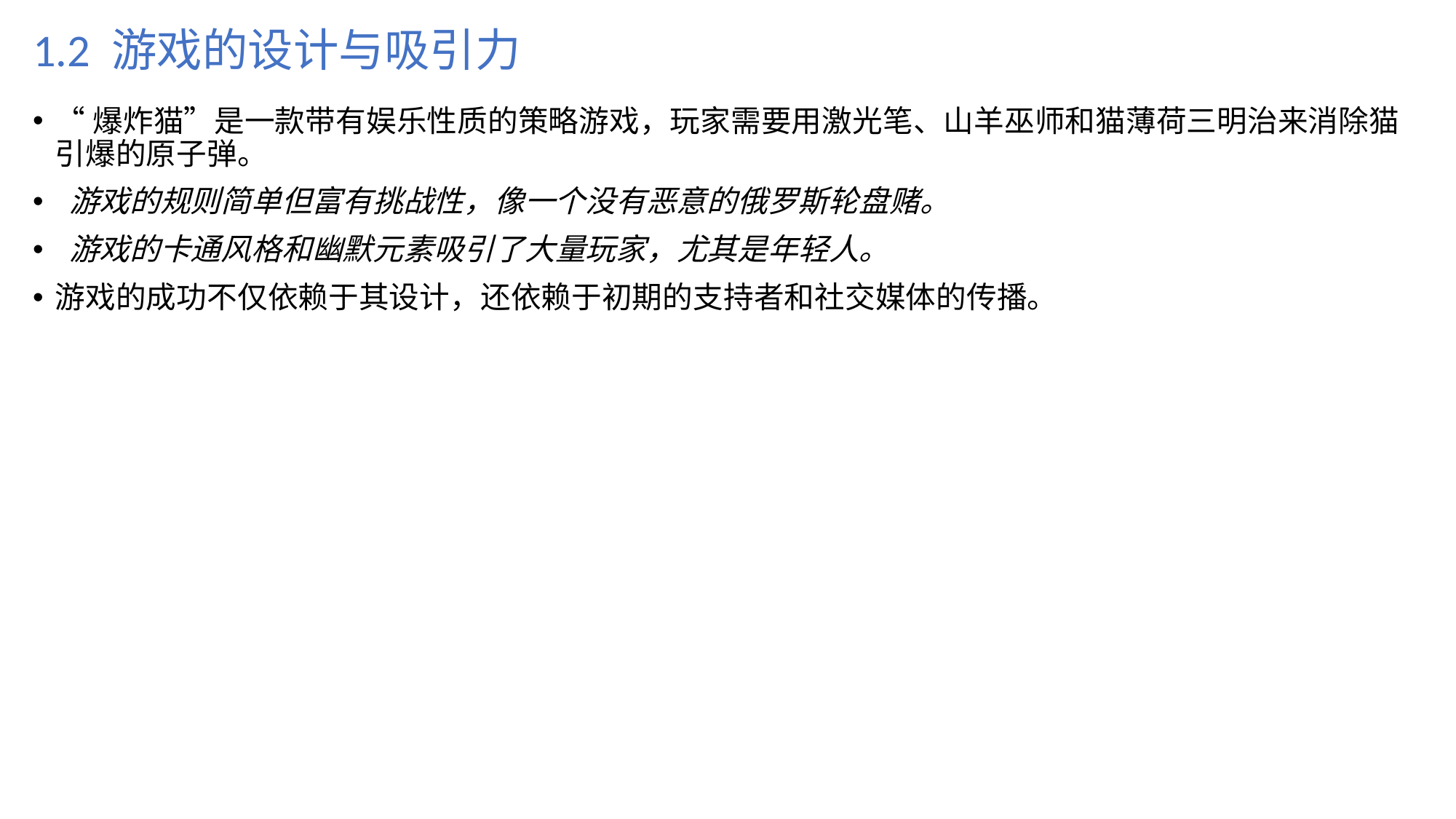

# 1.2 游戏的设计与吸引力
“爆炸猫”是一款带有娱乐性质的策略游戏，玩家需要用激光笔、山羊巫师和猫薄荷三明治来消除猫引爆的原子弹。
 游戏的规则简单但富有挑战性，像一个没有恶意的俄罗斯轮盘赌。
 游戏的卡通风格和幽默元素吸引了大量玩家，尤其是年轻人。
游戏的成功不仅依赖于其设计，还依赖于初期的支持者和社交媒体的传播。